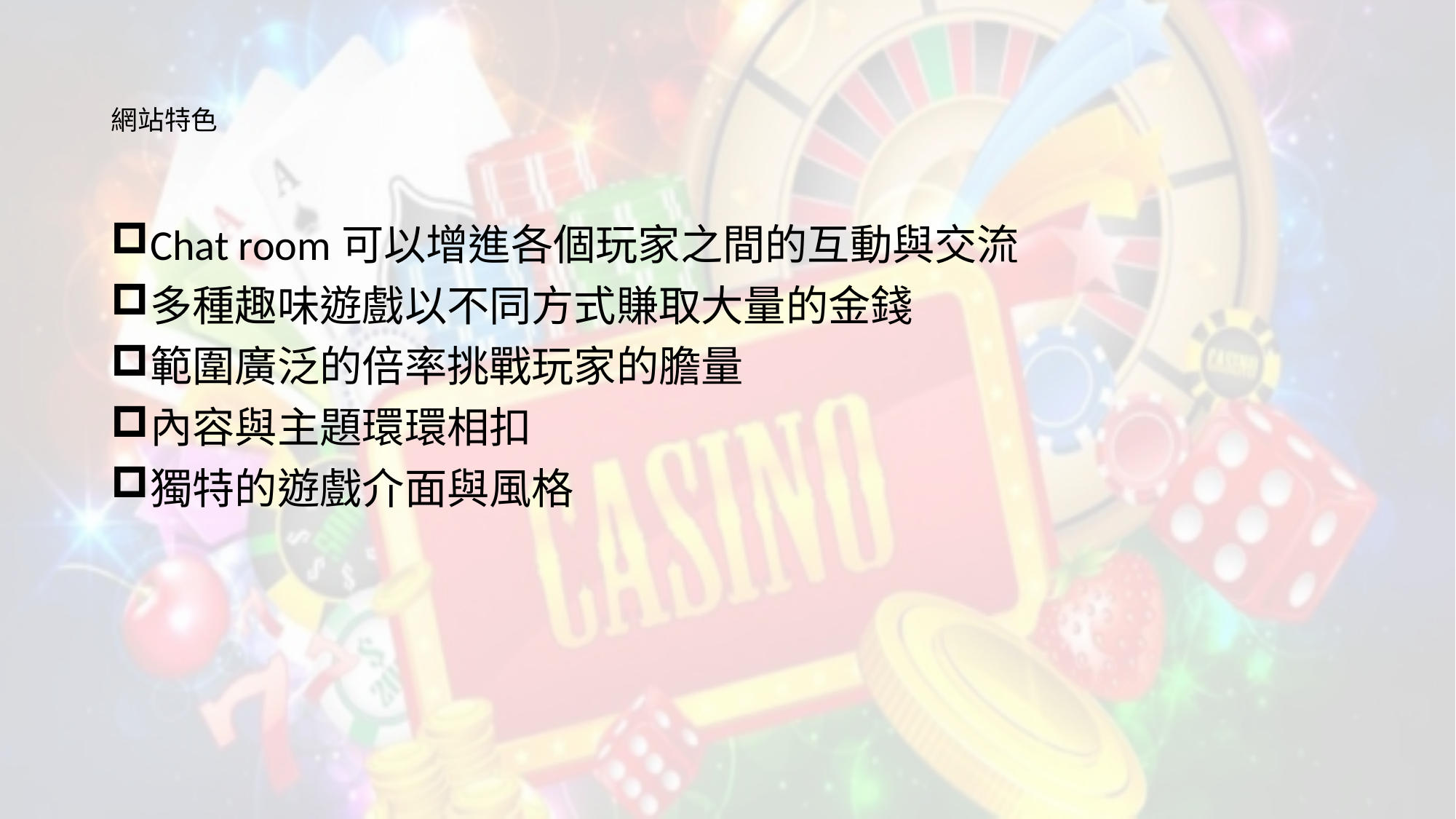

# 網站特色
Chat room可以增進各個玩家之間的互動與交流
多種趣味遊戲以不同方式賺取大量的金錢
範圍廣泛的倍率挑戰玩家的膽量
內容與主題環環相扣
獨特的遊戲介面與風格